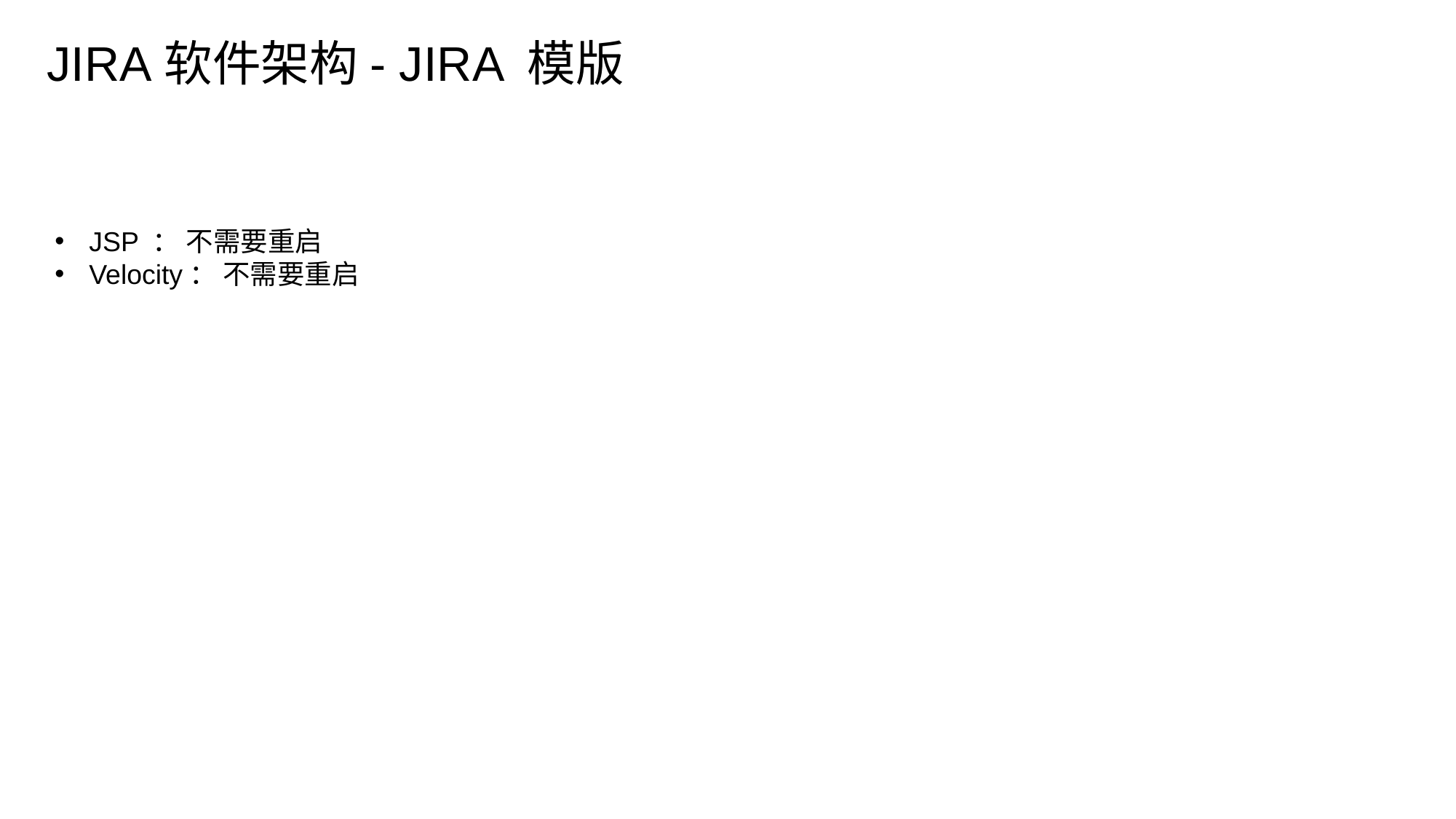

# JIRA软件架构- JIRA 模版

JSP ： 不需要重启
Velocity： 不需要重启